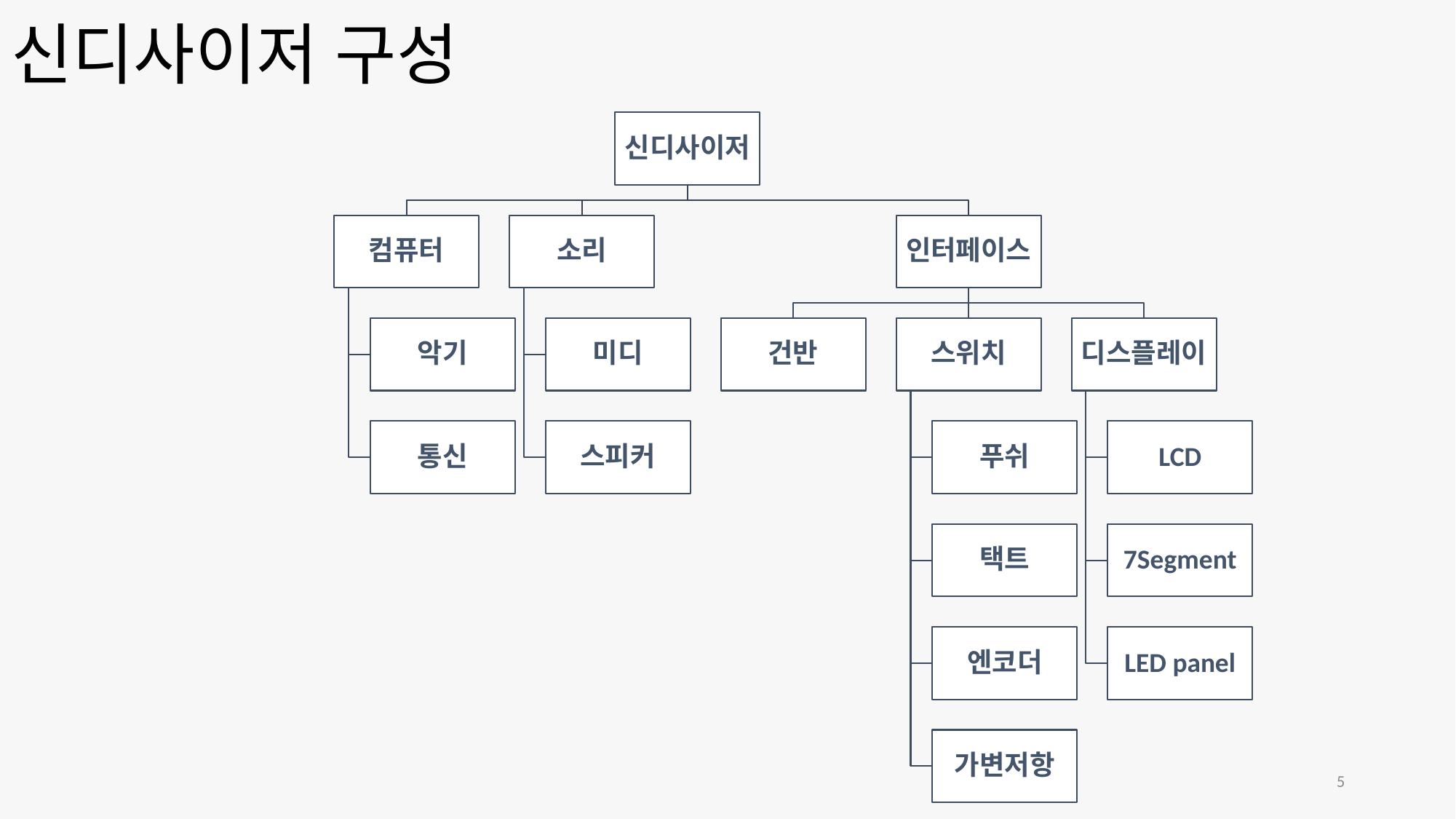

# 신디사이저 구성
신디사이저
컴퓨터
악기
통신
소리
미디
스피커
인터페이스
건반
스위치
푸쉬
택트
엔코더
가변저항
디스플레이
LCD
7Segment
LED panel
5